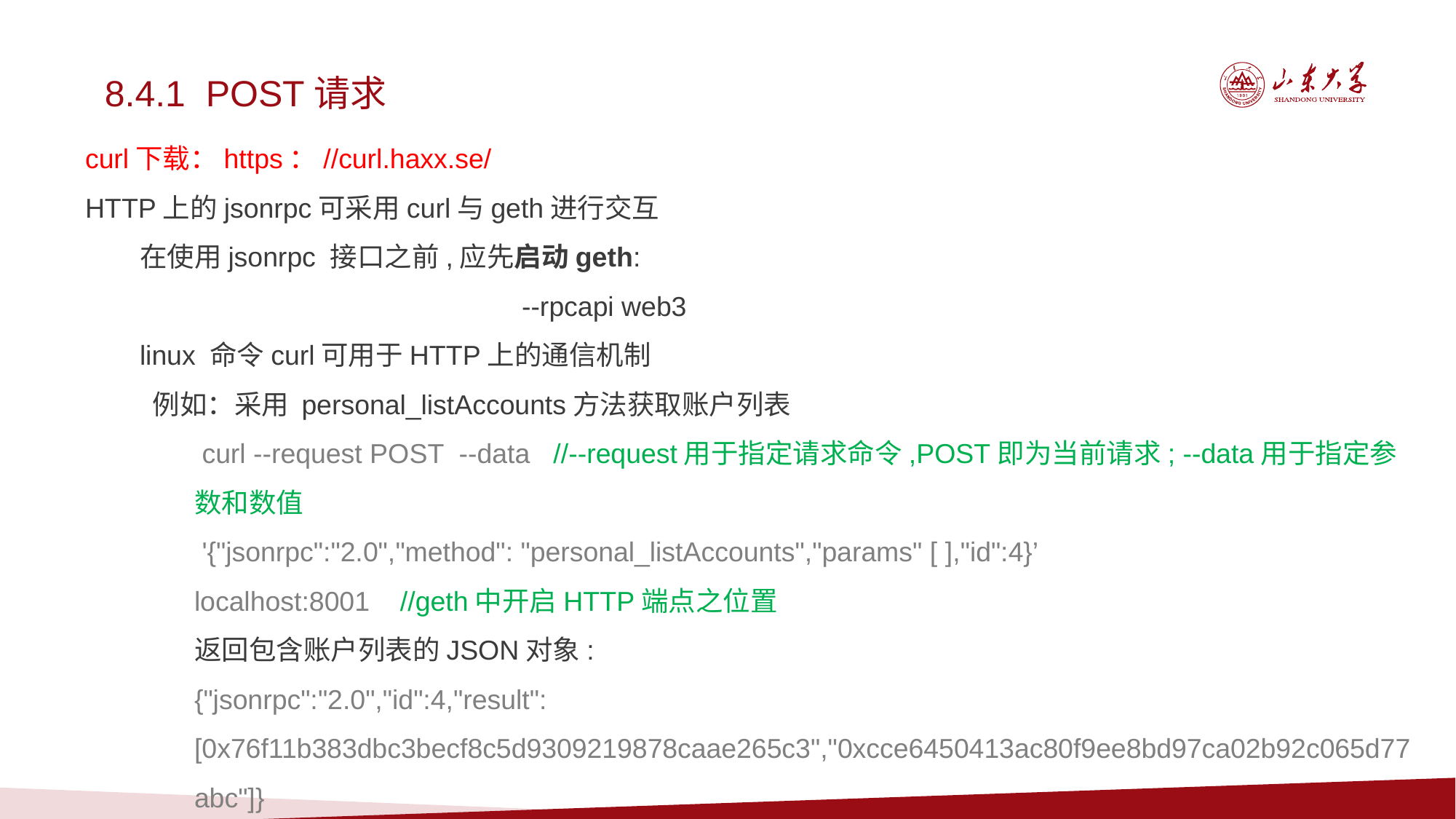

8.4.1  POST请求
curl下载：https：//curl.haxx.se/
HTTP上的jsonrpc可采用curl与geth进行交互
在使用jsonrpc 接口之前,应先启动geth:
--rpcapi web3
linux 命令curl可用于HTTP上的通信机制
 例如：采用 personal_listAccounts方法获取账户列表
 curl --request POST  --data   //--request用于指定请求命令,POST即为当前请求; --data用于指定参数和数值
 '{"jsonrpc":"2.0","method": "personal_listAccounts","params" [ ],"id":4}’
localhost:8001    //geth中开启HTTP端点之位置
返回包含账户列表的JSON对象:
{"jsonrpc":"2.0","id":4,"result":
[0x76f11b383dbc3becf8c5d9309219878caae265c3","0xcce6450413ac80f9ee8bd97ca02b92c065d77abc"]}